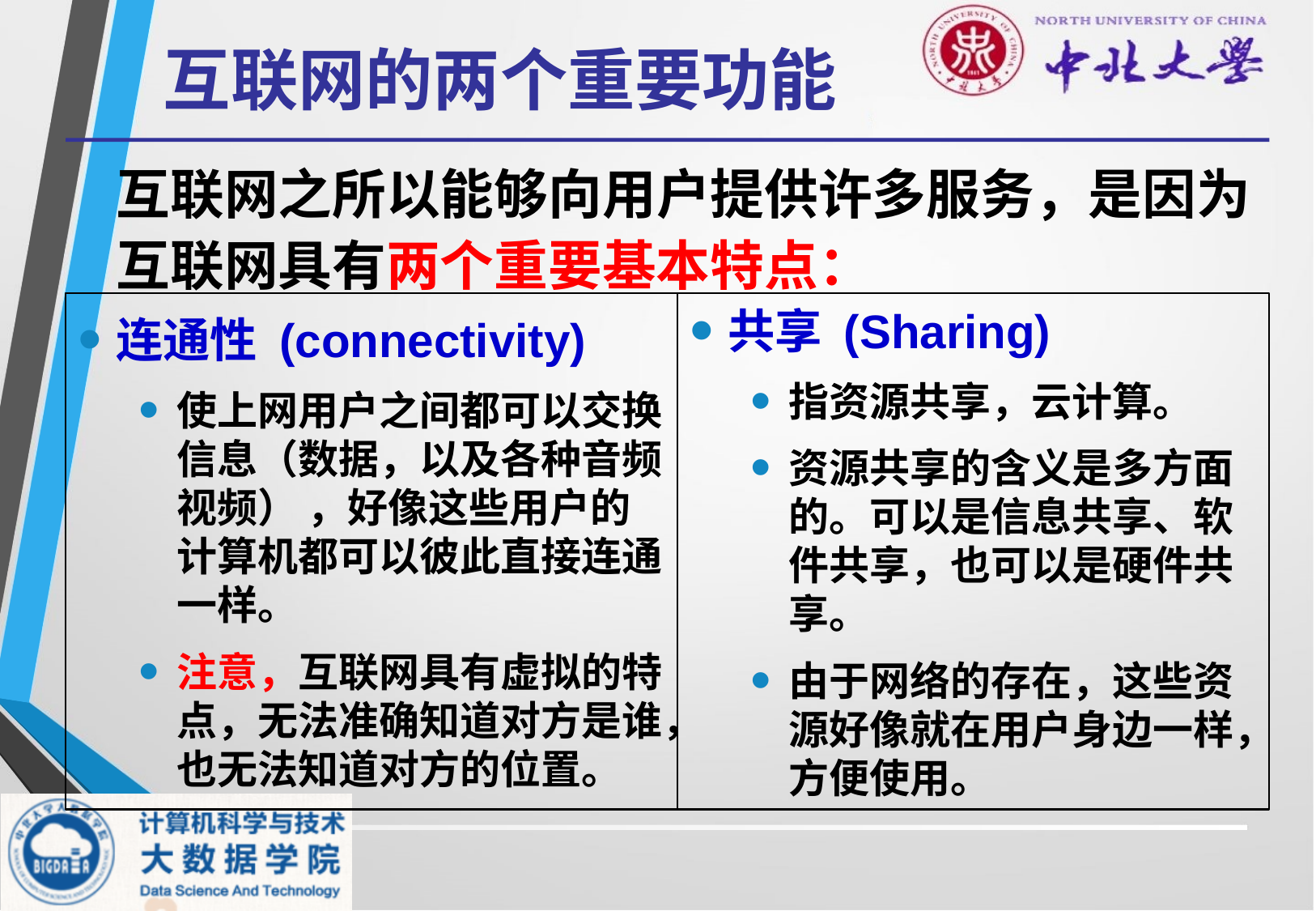

# 互联网的两个重要功能
互联网之所以能够向用户提供许多服务，是因为互联网具有两个重要基本特点：
连通性 (connectivity)
使上网用户之间都可以交换信息（数据，以及各种音频视频） ，好像这些用户的计算机都可以彼此直接连通一样。
注意，互联网具有虚拟的特点，无法准确知道对方是谁，也无法知道对方的位置。
共享 (Sharing)
指资源共享，云计算。
资源共享的含义是多方面的。可以是信息共享、软件共享，也可以是硬件共享。
由于网络的存在，这些资源好像就在用户身边一样，方便使用。
20